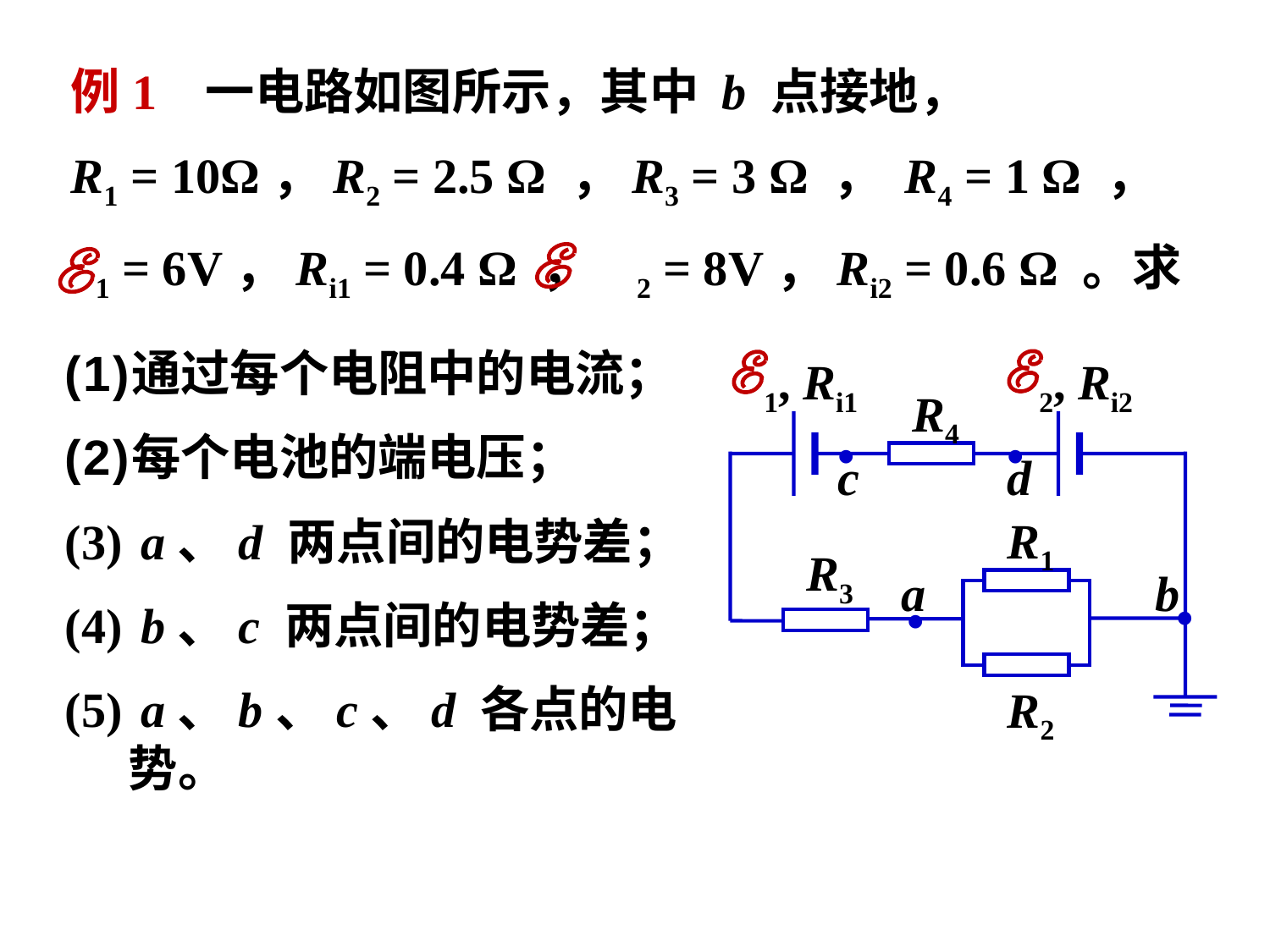

例1   一电路如图所示，其中 b 点接地，
R1 = 10Ω，R2 = 2.5 Ω ，R3 = 3 Ω ， R4 = 1 Ω ，
  1 = 6V，Ri1 = 0.4 Ω ，   2 = 8V，Ri2 = 0.6 Ω 。求

通过每个电阻中的电流；
每个电池的端电压；
 a、d 两点间的电势差；
 b、c 两点间的电势差；
 a、b、c、d 各点的电势。
1, Ri1
2, Ri2
R4

•
•
c
d
R1
R3
a
b
•
R2
•